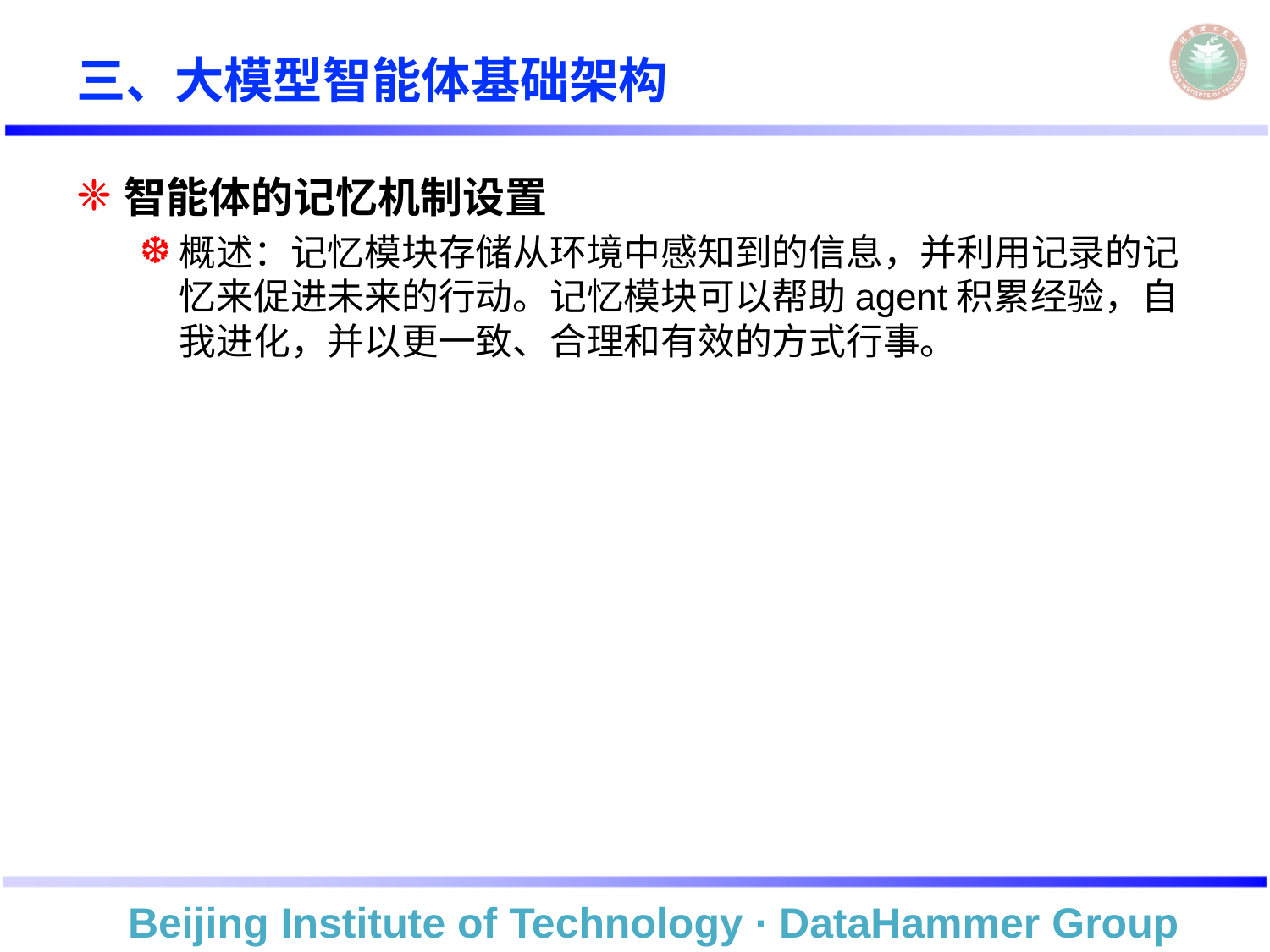

# 三、大模型智能体基础架构
智能体的记忆机制设置
概述：记忆模块存储从环境中感知到的信息，并利用记录的记忆来促进未来的行动。记忆模块可以帮助agent积累经验，自我进化，并以更一致、合理和有效的方式行事。